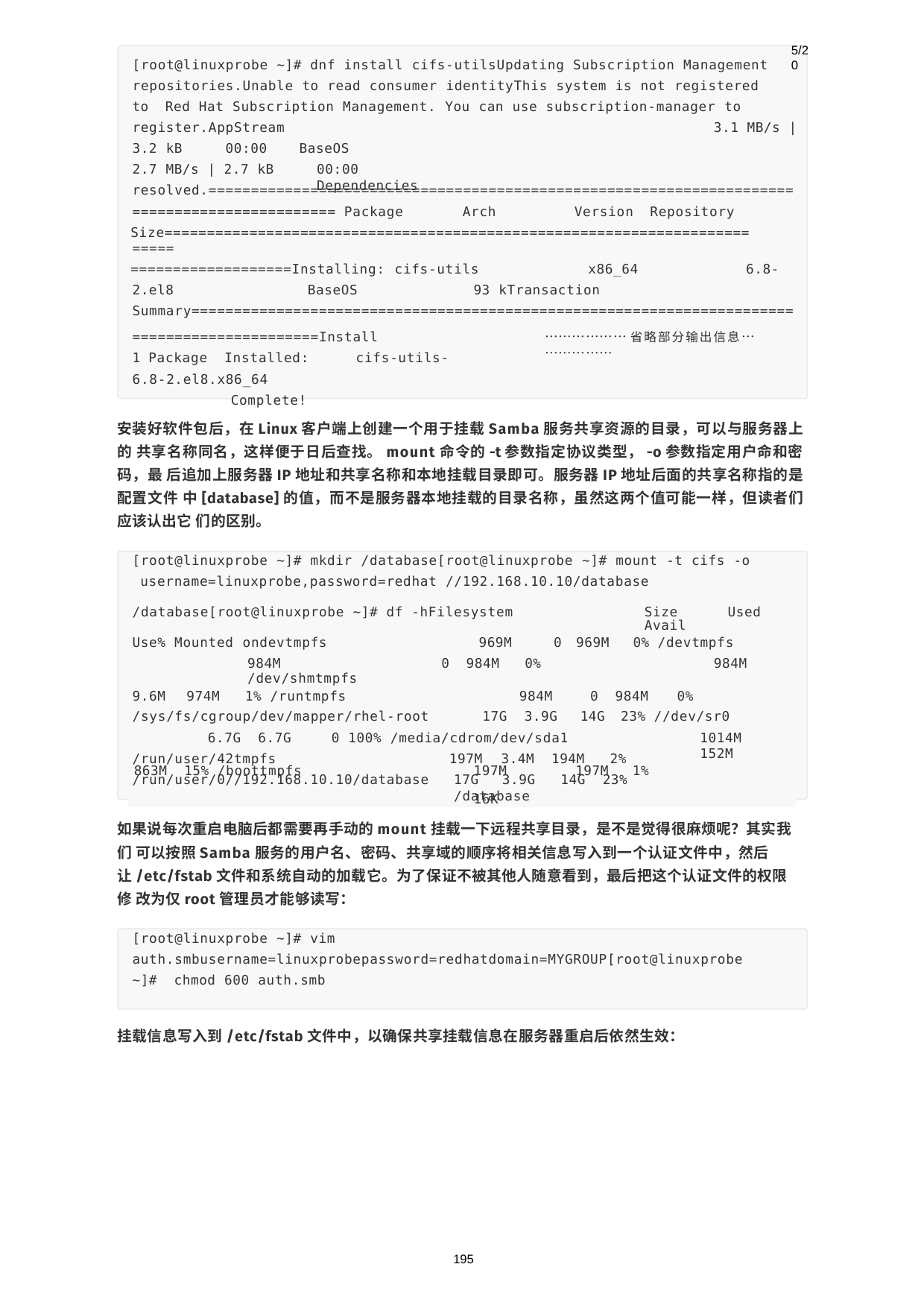

5/20

[root@linuxprobe ~]# dnf install cifs-utilsUpdating Subscription Management  repositories.Unable to read consumer identityThis system is not registered to  Red Hat Subscription Management. You can use subscription-manager to
register.AppStream	3.1 MB/s |
3.2 kB	00:00
2.7 MB/s | 2.7 kB
BaseOS
00:00	Dependencies
resolved.=====================================================================
======================== Package	Arch	Version  Repository
Size==========================================================================
===================Installing: cifs-utils	x86_64	6.8-  2.el8	BaseOS	93 kTransaction  Summary=======================================================================
======================Install	1 Package  Installed:	cifs-utils-6.8-2.el8.x86_64
Complete!
………………省略部分输出信息………………
安装好软件包后，在Linux客户端上创建一个用于挂载Samba服务共享资源的目录，可以与服务器上的 共享名称同名，这样便于日后查找。mount命令的-t参数指定协议类型，-o参数指定用户命和密码，最 后追加上服务器IP地址和共享名称和本地挂载目录即可。服务器IP地址后面的共享名称指的是配置文件 中[database]的值，而不是服务器本地挂载的目录名称，虽然这两个值可能一样，但读者们应该认出它 们的区别。

[root@linuxprobe ~]# mkdir /database[root@linuxprobe ~]# mount -t cifs -o  username=linuxprobe,password=redhat //192.168.10.10/database

| /database[root@linuxprobe ~]# df -hFilesystem |  |  |  |  | Size Used Avail |  |
| --- | --- | --- | --- | --- | --- | --- |
| Use% Mounted ondevtmpfs 969M 0 |  |  |  | 969M | 0% /devtmpfs |  |
| 984M 0 984M 0% /dev/shmtmpfs |  |  |  |  | 984M |  |
| 9.6M 974M 1% /runtmpfs 984M |  |  |  | 0 | 984M 0% |  |
| /sys/fs/cgroup/dev/mapper/rhel-root 17G 3.9G |  |  |  | 14G | 23% //dev/sr0 |  |
| 6.7G 6.7G | 0 | 100% | /media/cdrom/dev/sda1 |  |  | 1014M 152M |
| 863M 15% /boottmpfs |  |  | 197M 16K | 197M | 1% |  |
/run/user/42tmpfs
/run/user/0//192.168.10.10/database
197M	3.4M	194M	2%
17G	3.9G	14G	23% /database
如果说每次重启电脑后都需要再手动的mount挂载一下远程共享目录，是不是觉得很麻烦呢？其实我们 可以按照Samba服务的用户名、密码、共享域的顺序将相关信息写入到一个认证文件中，然后
让/etc/fstab文件和系统自动的加载它。为了保证不被其他人随意看到，最后把这个认证文件的权限修 改为仅root管理员才能够读写：

[root@linuxprobe ~]# vim  auth.smbusername=linuxprobepassword=redhatdomain=MYGROUP[root@linuxprobe ~]#  chmod 600 auth.smb

挂载信息写入到/etc/fstab文件中，以确保共享挂载信息在服务器重启后依然生效：

195